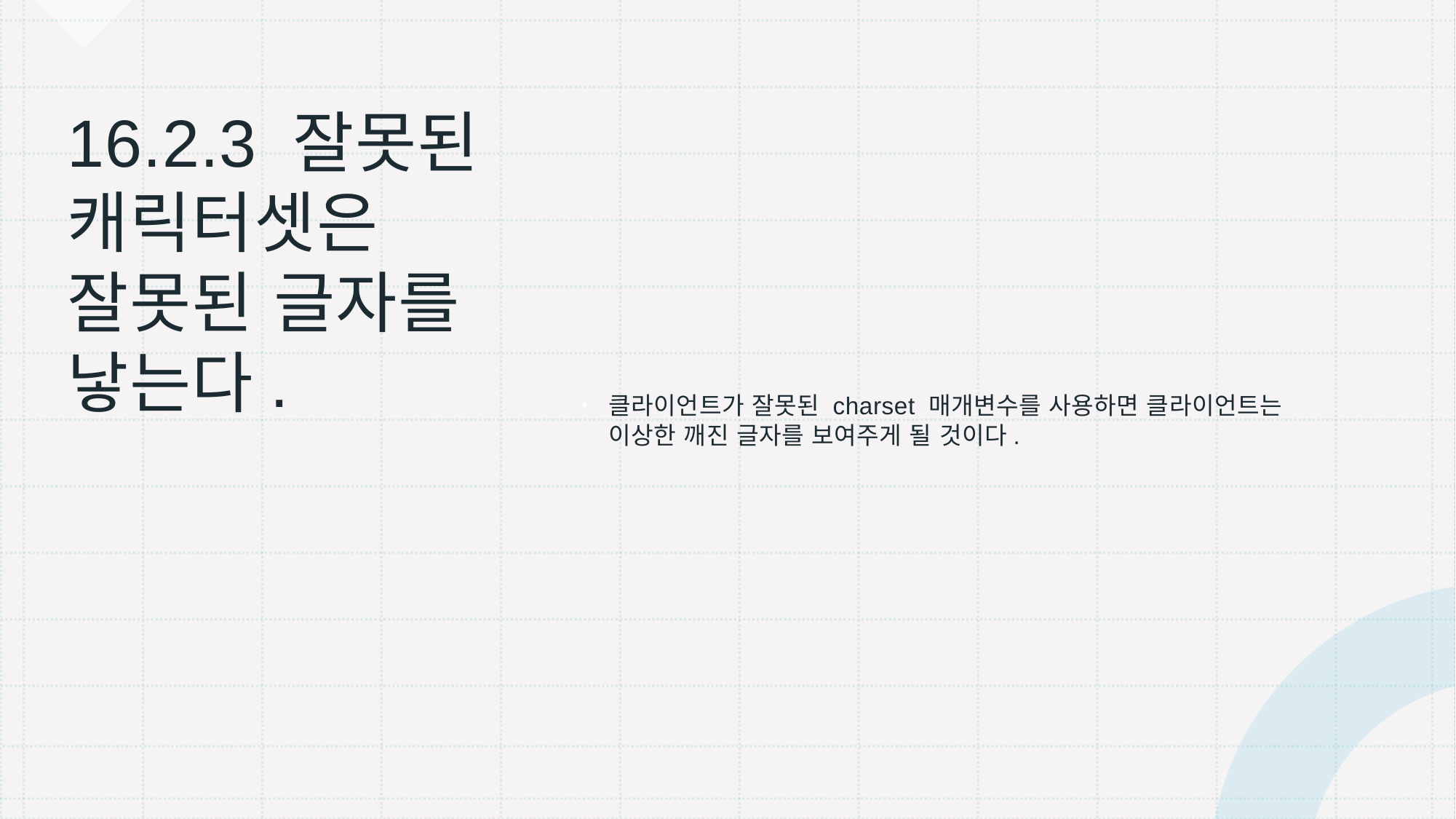

클라이언트가 잘못된 charset 매개변수를 사용하면 클라이언트는 이상한 깨진 글자를 보여주게 될 것이다.
# 16.2.3 잘못된 캐릭터셋은 잘못된 글자를 낳는다.